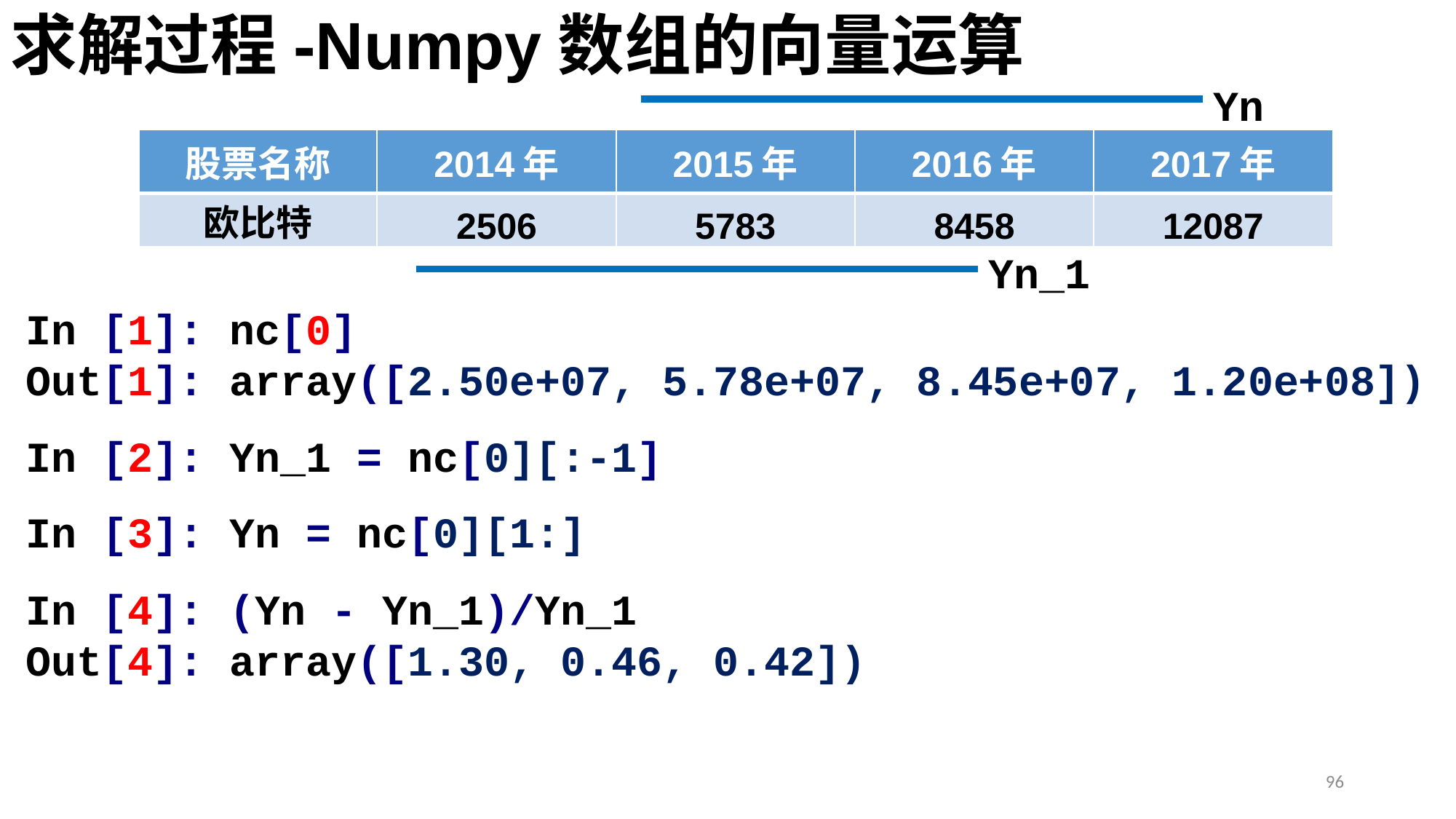

# 求解过程-Numpy数组的向量运算
Yn
| 股票名称 | 2014年 | 2015年 | 2016年 | 2017年 |
| --- | --- | --- | --- | --- |
| 欧比特 | 2506 | 5783 | 8458 | 12087 |
Yn_1
In [1]: nc[0]
Out[1]: array([2.50e+07, 5.78e+07, 8.45e+07, 1.20e+08])
In [2]: Yn_1 = nc[0][:-1]
In [3]: Yn = nc[0][1:]
In [4]: (Yn - Yn_1)/Yn_1
Out[4]: array([1.30, 0.46, 0.42])
96